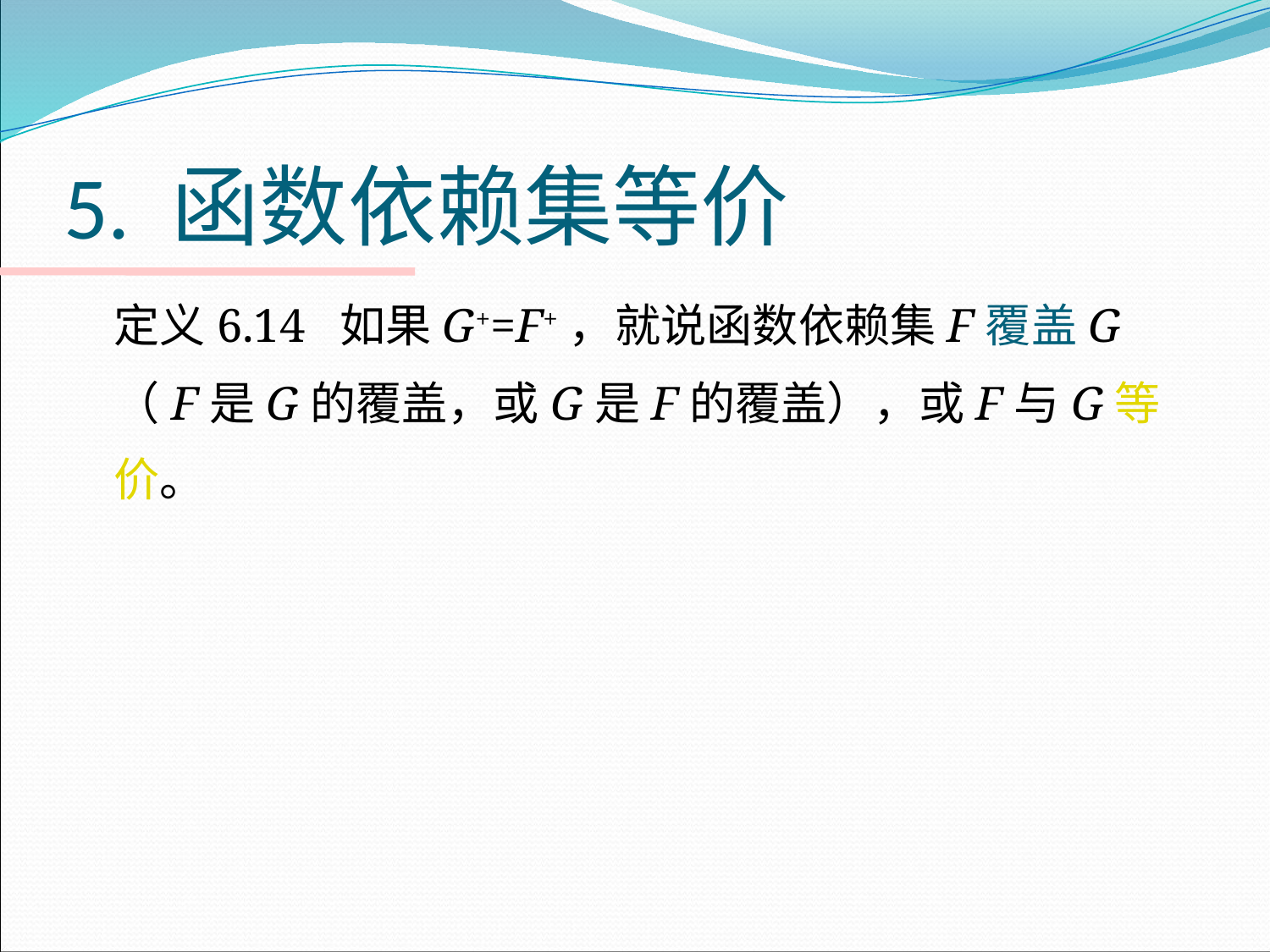

# 5. 函数依赖集等价
	定义6.14  如果G+=F+，就说函数依赖集F覆盖G（F是G的覆盖，或G是F的覆盖），或F与G等价。

611